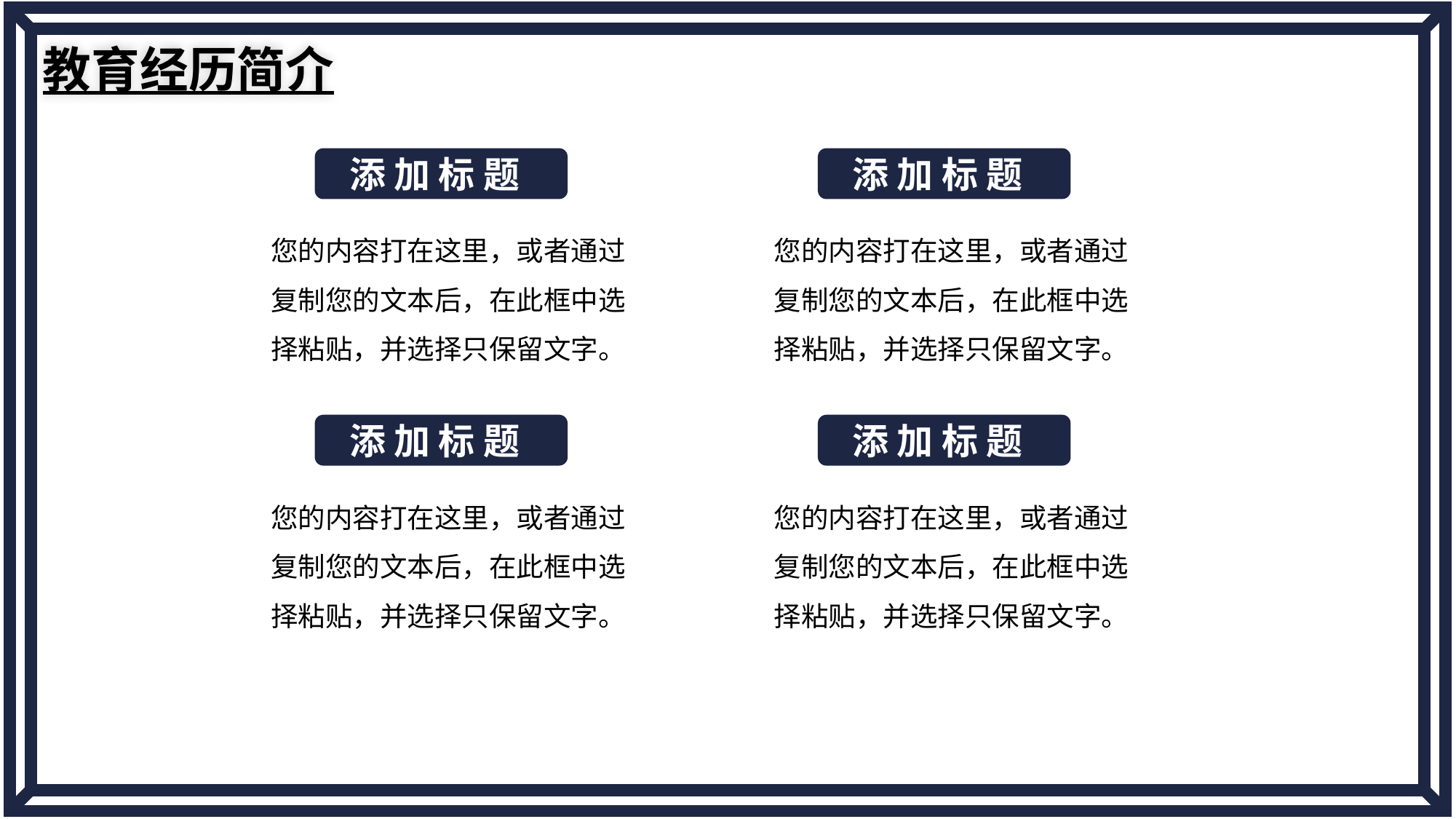

教育经历简介
添 加 标 题
您的内容打在这里，或者通过复制您的文本后，在此框中选择粘贴，并选择只保留文字。

添 加 标 题
您的内容打在这里，或者通过复制您的文本后，在此框中选择粘贴，并选择只保留文字。

添 加 标 题
您的内容打在这里，或者通过复制您的文本后，在此框中选择粘贴，并选择只保留文字。

添 加 标 题
您的内容打在这里，或者通过复制您的文本后，在此框中选择粘贴，并选择只保留文字。